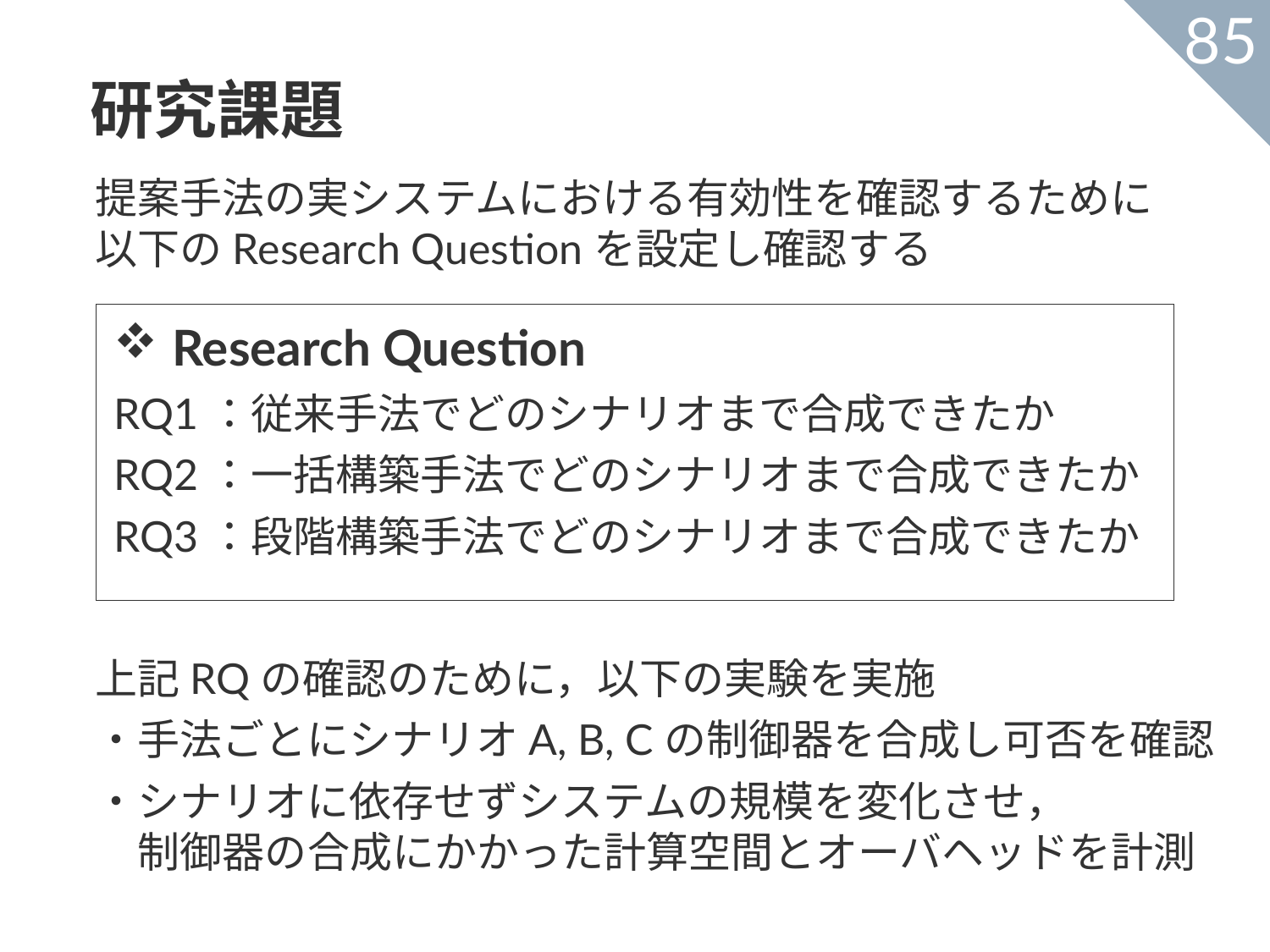

研究課題
85

提案手法の実システムにおける有効性を確認するために
以下のResearch Questionを設定し確認する

上記RQの確認のために，以下の実験を実施
・手法ごとにシナリオA, B, Cの制御器を合成し可否を確認
・シナリオに依存せずシステムの規模を変化させ，
　制御器の合成にかかった計算空間とオーバヘッドを計測
Research Question
RQ1：従来手法でどのシナリオまで合成できたか
RQ2：一括構築手法でどのシナリオまで合成できたか
RQ3：段階構築手法でどのシナリオまで合成できたか